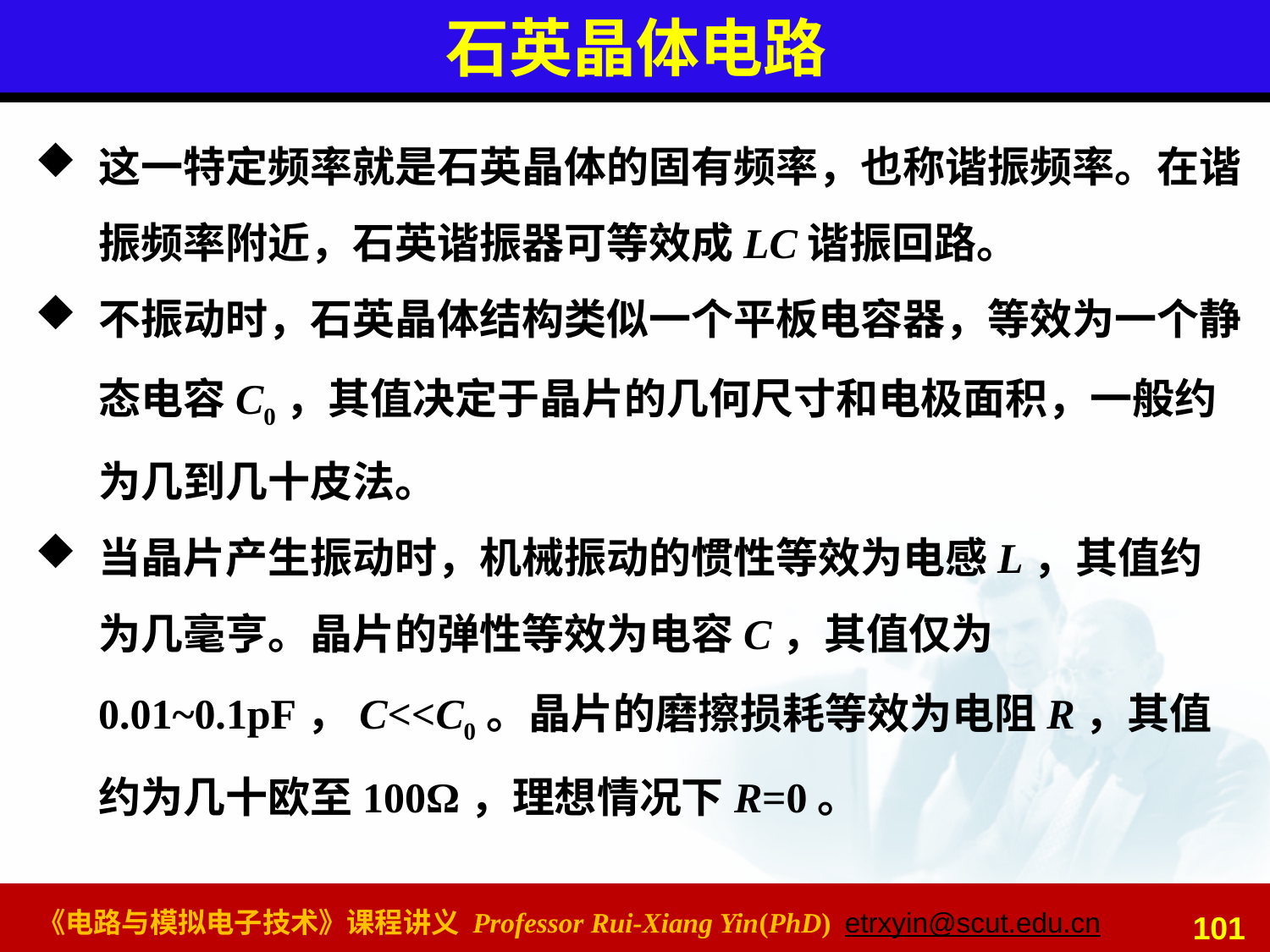

# 石英晶体电路
这一特定频率就是石英晶体的固有频率，也称谐振频率。在谐振频率附近，石英谐振器可等效成LC谐振回路。
不振动时，石英晶体结构类似一个平板电容器，等效为一个静态电容C0，其值决定于晶片的几何尺寸和电极面积，一般约为几到几十皮法。
当晶片产生振动时，机械振动的惯性等效为电感L，其值约为几毫亨。晶片的弹性等效为电容C，其值仅为0.01~0.1pF，C<<C0。晶片的磨擦损耗等效为电阻R，其值约为几十欧至100Ω，理想情况下R=0。

101